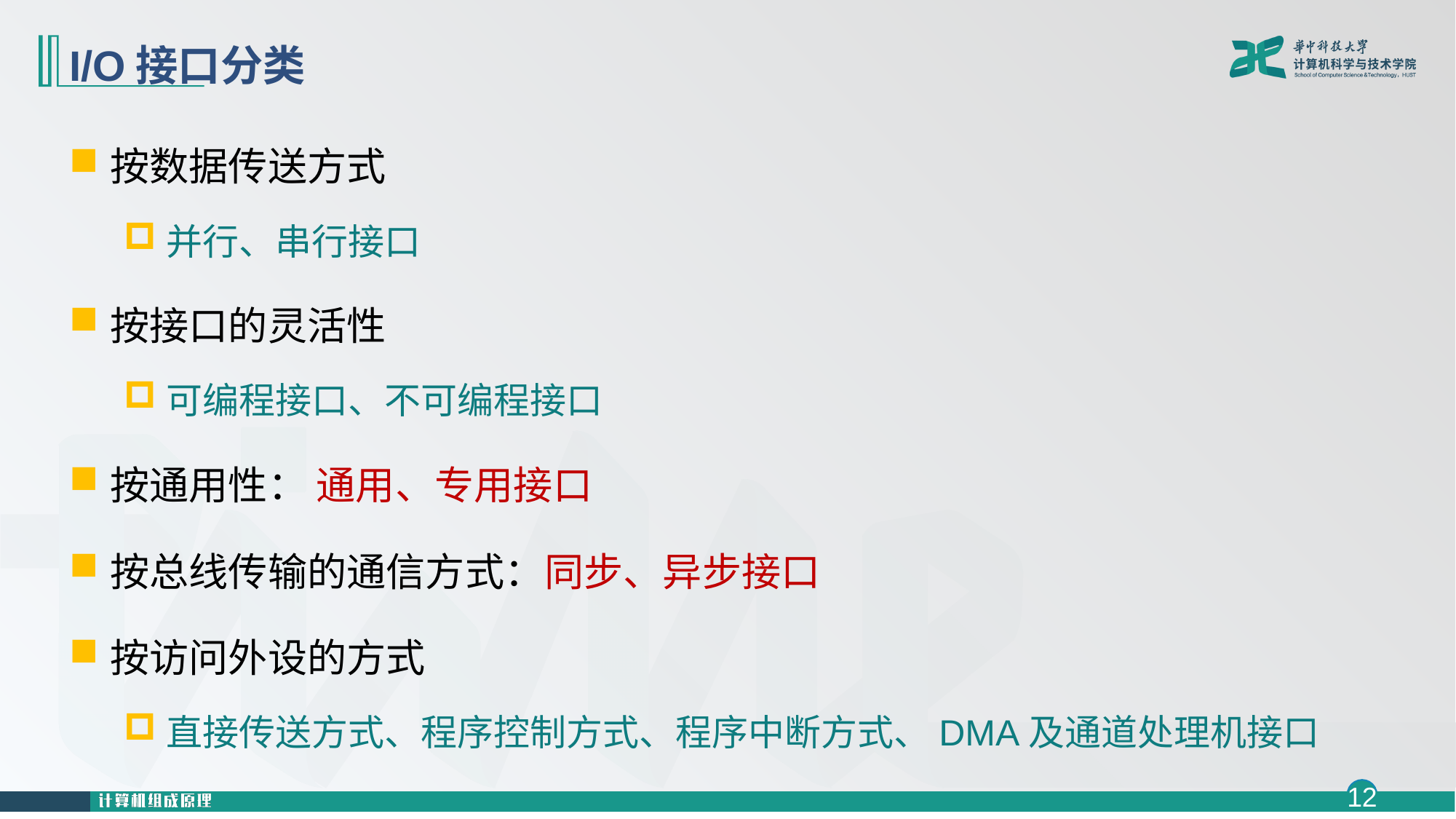

# I/O接口分类
按数据传送方式
并行、串行接口
按接口的灵活性
可编程接口、不可编程接口
按通用性： 通用、专用接口
按总线传输的通信方式：同步、异步接口
按访问外设的方式
直接传送方式、程序控制方式、程序中断方式、DMA及通道处理机接口